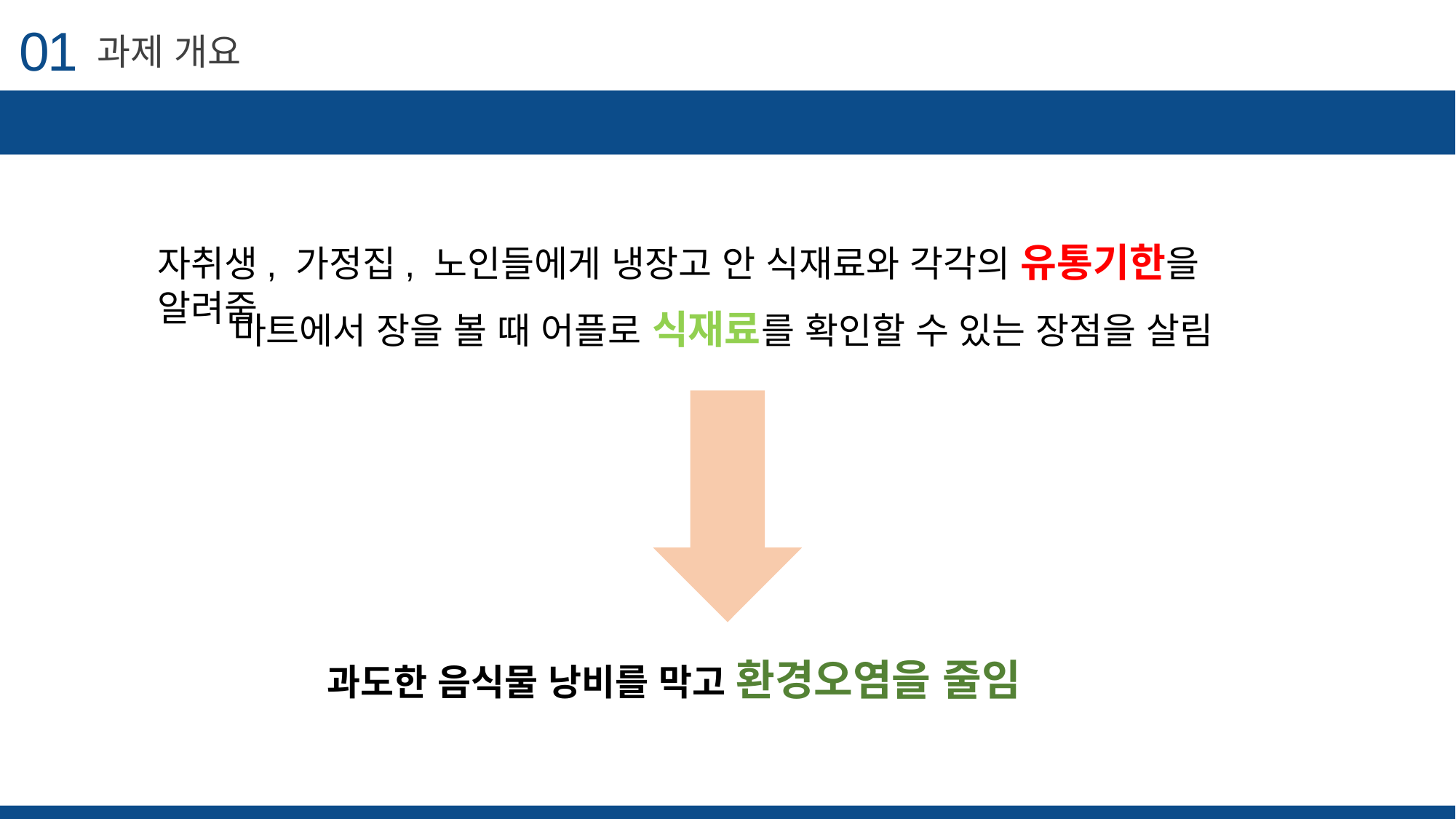

01
과제 개요

자취생, 가정집, 노인들에게 냉장고 안 식재료와 각각의 유통기한을 알려줌
마트에서 장을 볼 때 어플로 식재료를 확인할 수 있는 장점을 살림

과도한 음식물 낭비를 막고 환경오염을 줄임